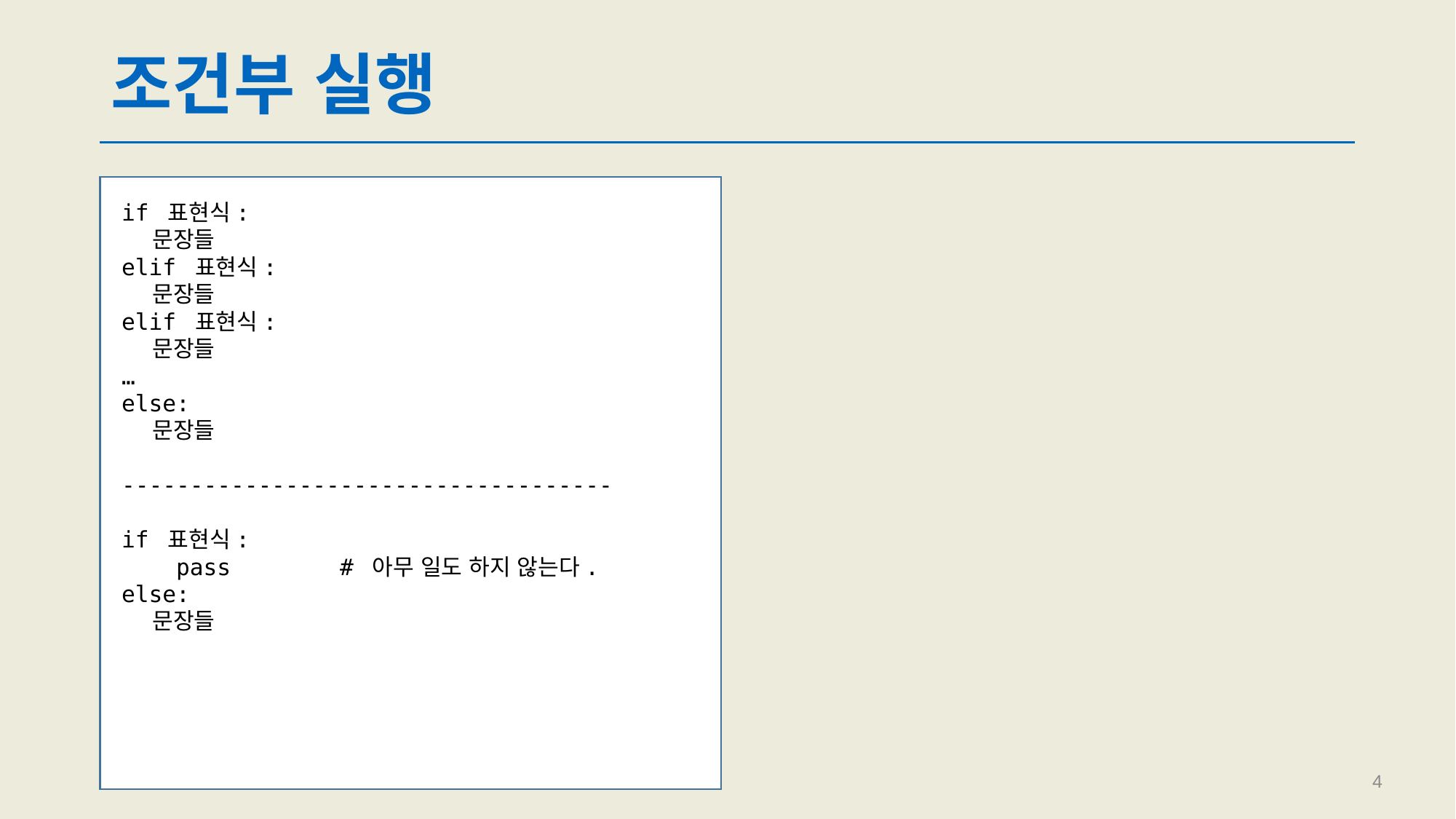

# 조건부 실행
if 표현식:
    문장들
elif 표현식:
    문장들
elif 표현식:
    문장들
…
else:
    문장들

------------------------------------

if 표현식:
    pass	# 아무 일도 하지 않는다.
else:
    문장들
4